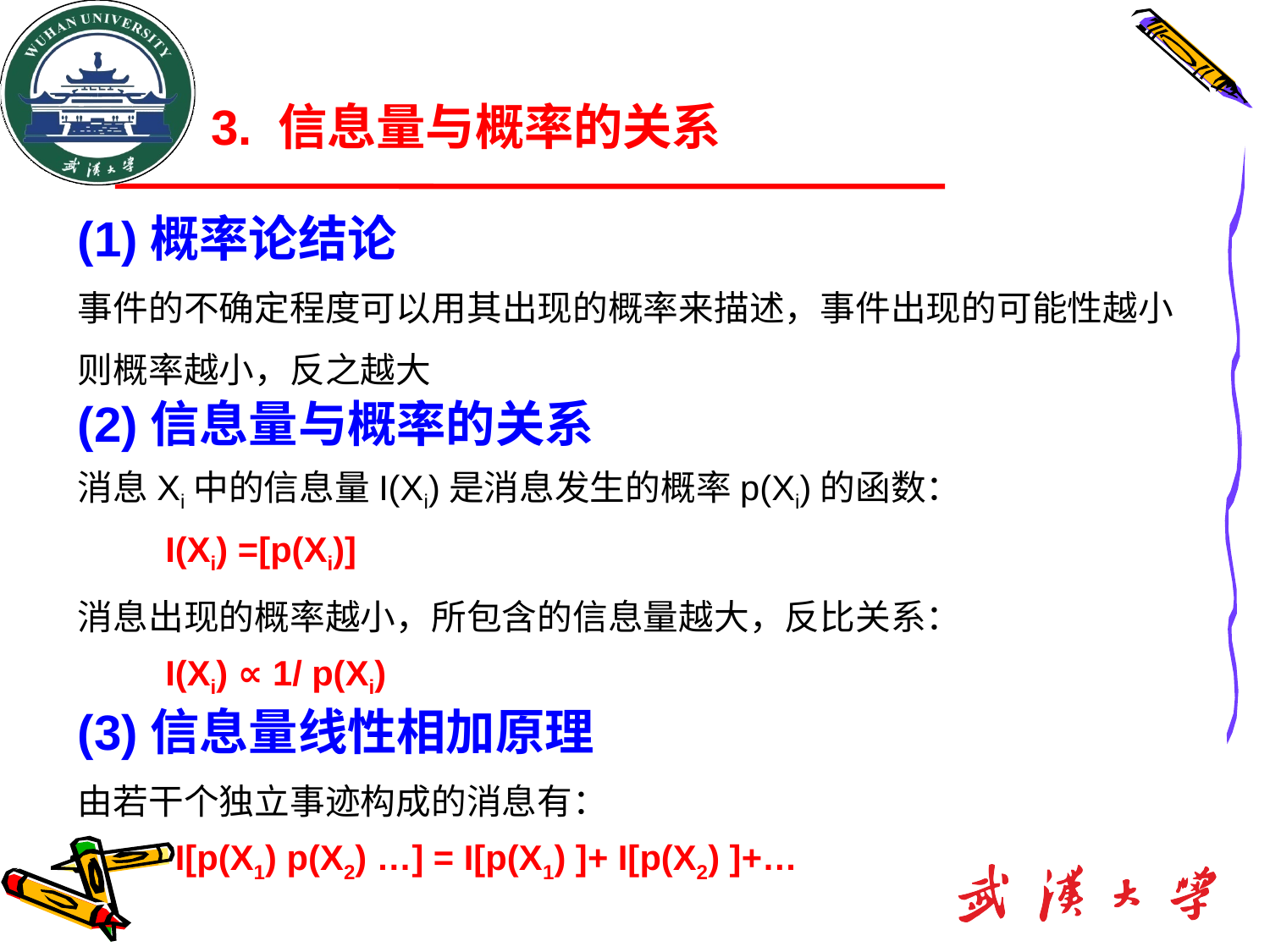

3. 信息量与概率的关系
# (1)概率论结论
事件的不确定程度可以用其出现的概率来描述，事件出现的可能性越小则概率越小，反之越大
(2)信息量与概率的关系
消息Xi中的信息量I(Xi)是消息发生的概率p(Xi)的函数：
         I(Xi) =[p(Xi)]
消息出现的概率越小，所包含的信息量越大，反比关系：
         I(Xi) ∝ 1/ p(Xi)
(3)信息量线性相加原理
由若干个独立事迹构成的消息有：
          I[p(X1) p(X2) …] = I[p(X1) ]+ I[p(X2) ]+…